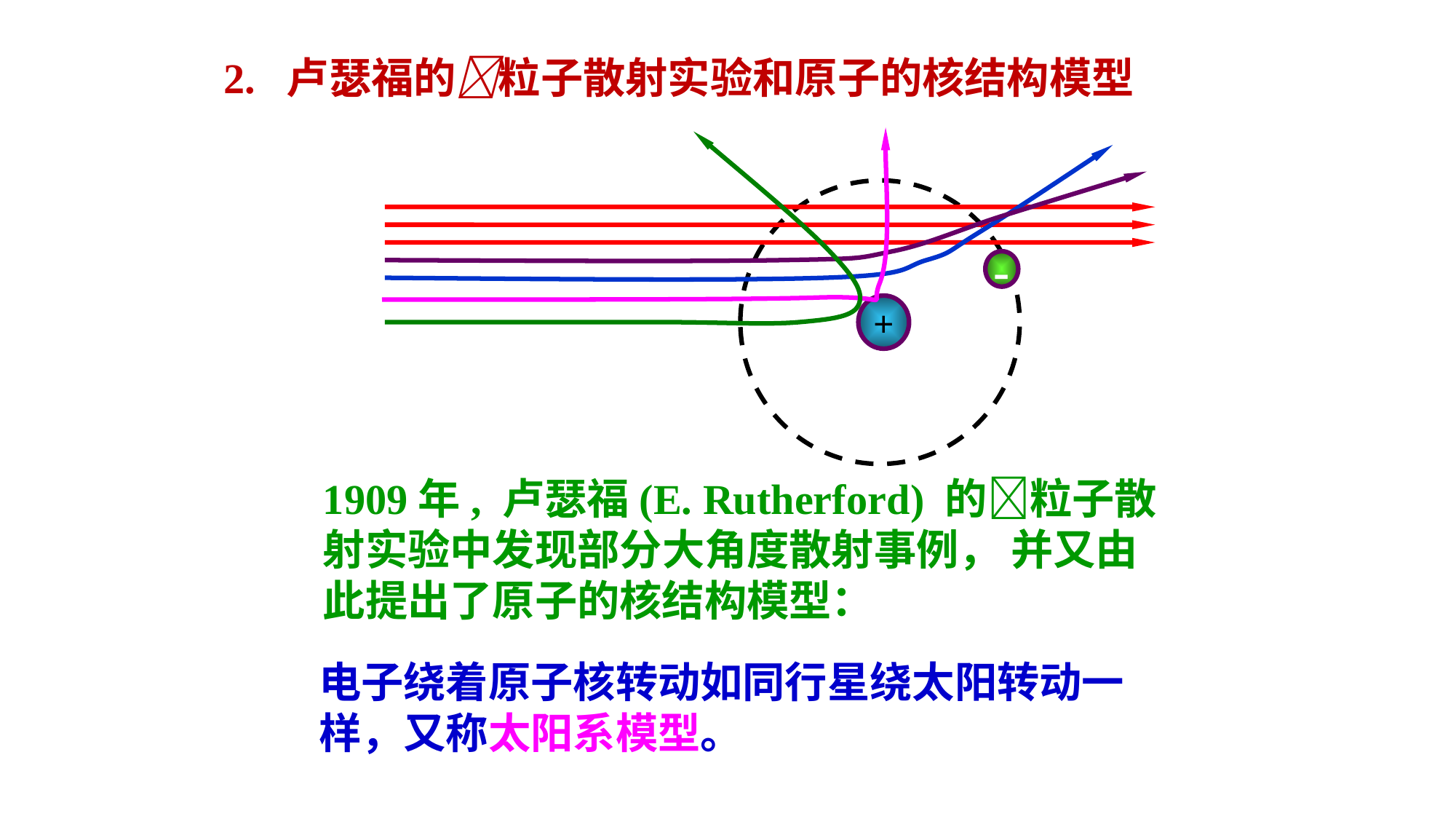

2.  卢瑟福的α粒子散射实验和原子的核结构模型

-
+

1909年, 卢瑟福(E. Rutherford) 的α粒子散射实验中发现部分大角度散射事例， 并又由此提出了原子的核结构模型：
电子绕着原子核转动如同行星绕太阳转动一样，又称太阳系模型。